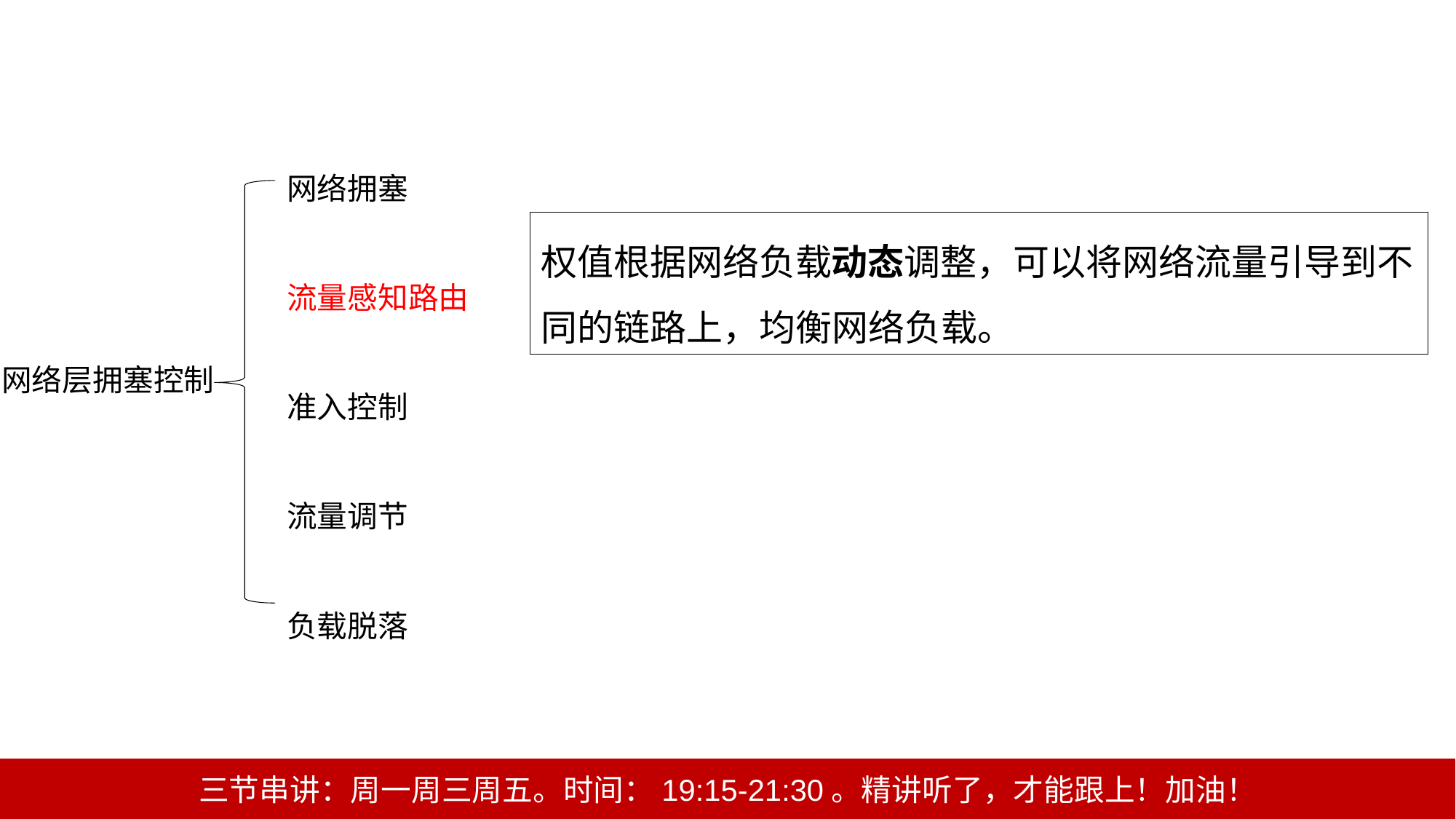

网络拥塞
流量感知路由
准入控制
流量调节
负载脱落

权值根据网络负载动态调整，可以将网络流量引导到不同的链路上，均衡网络负载。
网络层拥塞控制
三节串讲：周一周三周五。时间：19:15-21:30。精讲听了，才能跟上！加油！